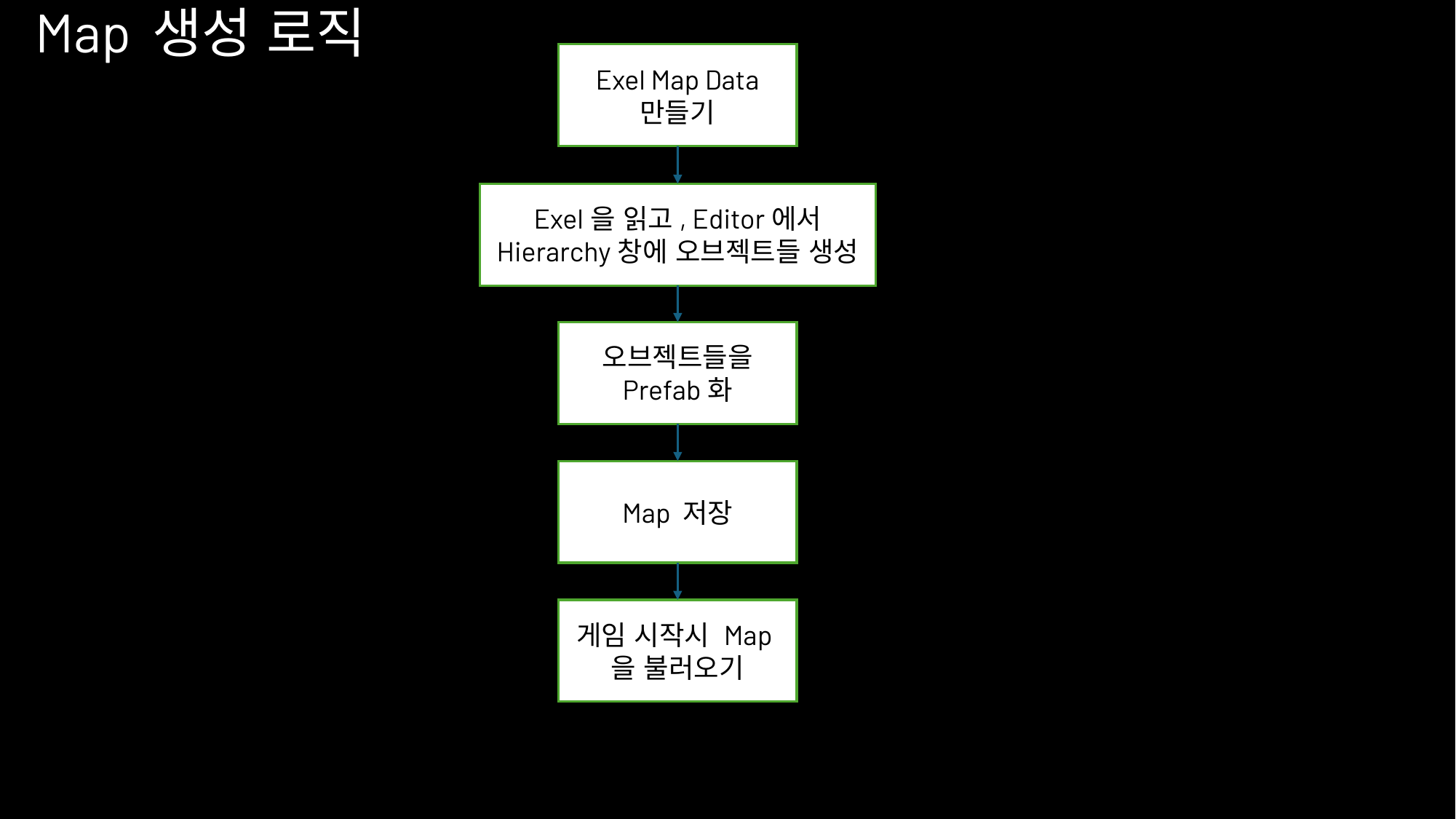

# Map 생성 로직
Exel Map Data 만들기
Exel을 읽고, Editor에서 Hierarchy창에 오브젝트들 생성
오브젝트들을 Prefab화
Map 저장
게임 시작시 Map을 불러오기